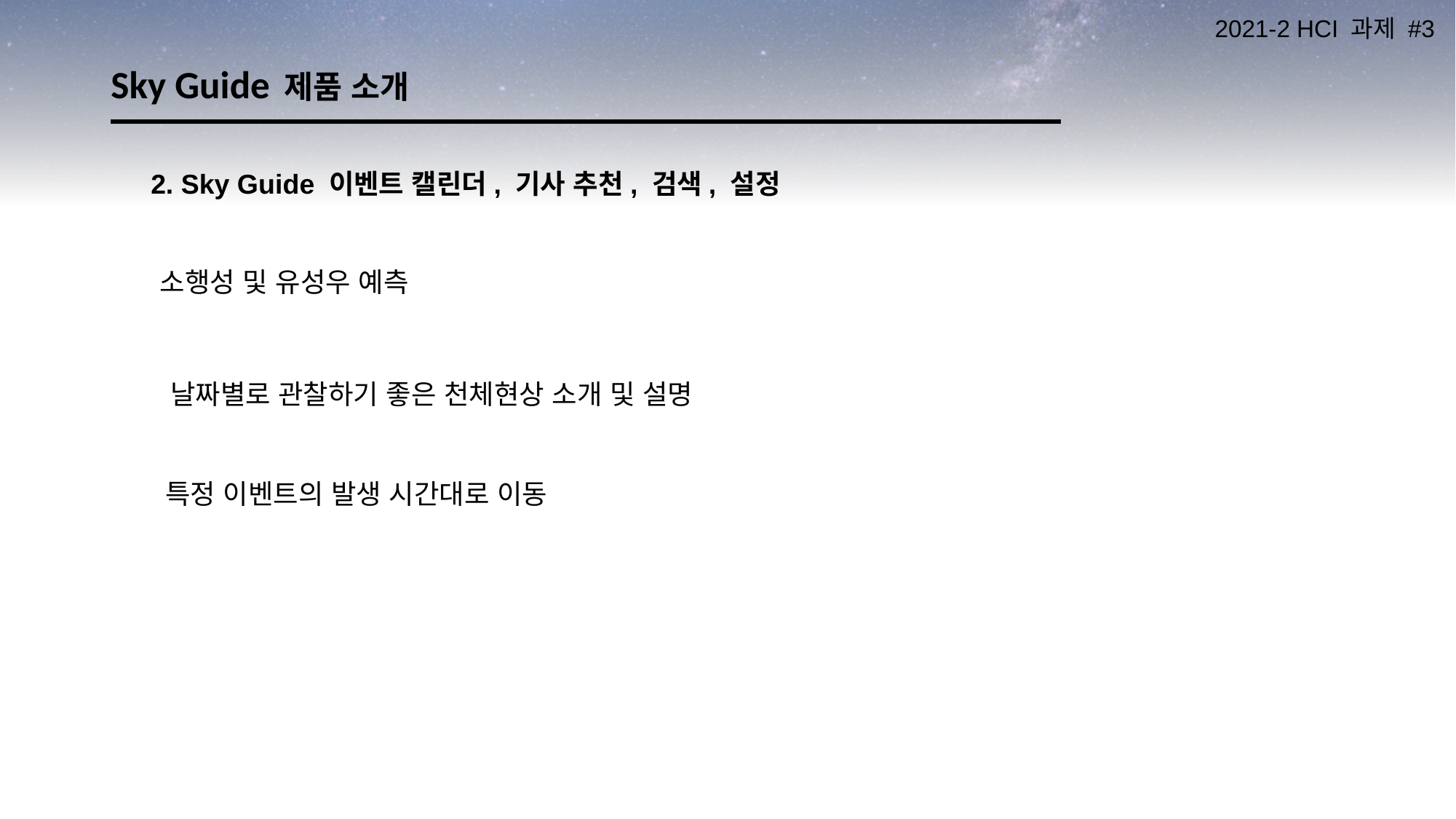

# Sky Guide 제품 소개
2. Sky Guide 이벤트 캘린더, 기사 추천, 검색, 설정
소행성 및 유성우 예측
날짜별로 관찰하기 좋은 천체현상 소개 및 설명
특정 이벤트의 발생 시간대로 이동